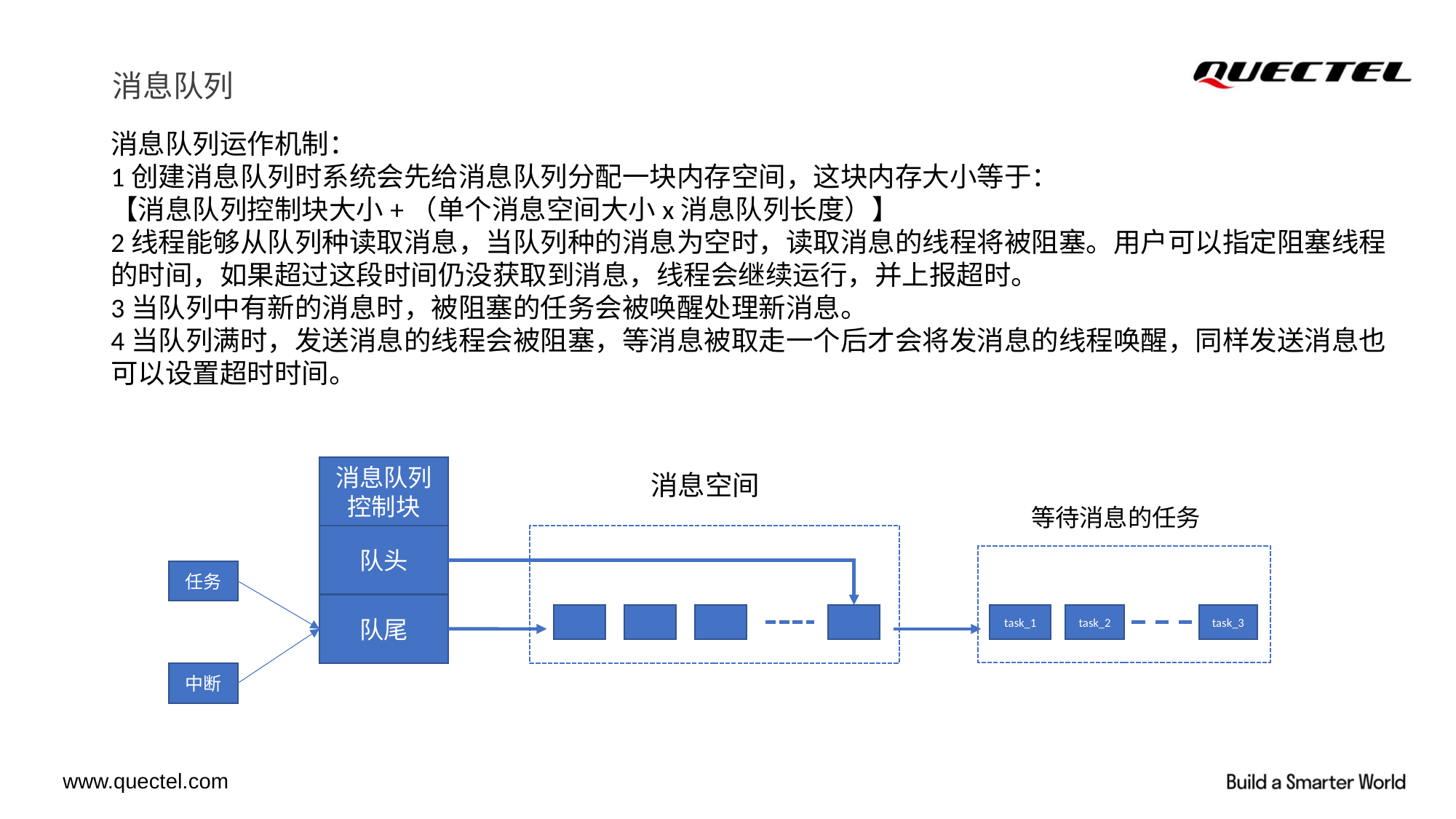

消息队列
消息队列运作机制：
1创建消息队列时系统会先给消息队列分配一块内存空间，这块内存大小等于：
【消息队列控制块大小+（单个消息空间大小x消息队列长度）】
2线程能够从队列种读取消息，当队列种的消息为空时，读取消息的线程将被阻塞。用户可以指定阻塞线程的时间，如果超过这段时间仍没获取到消息，线程会继续运行，并上报超时。
3当队列中有新的消息时，被阻塞的任务会被唤醒处理新消息。
4当队列满时，发送消息的线程会被阻塞，等消息被取走一个后才会将发消息的线程唤醒，同样发送消息也可以设置超时时间。

消息队列控制块
消息空间
等待消息的任务
队头

任务
队尾

task_1
task_2
task_3
中断